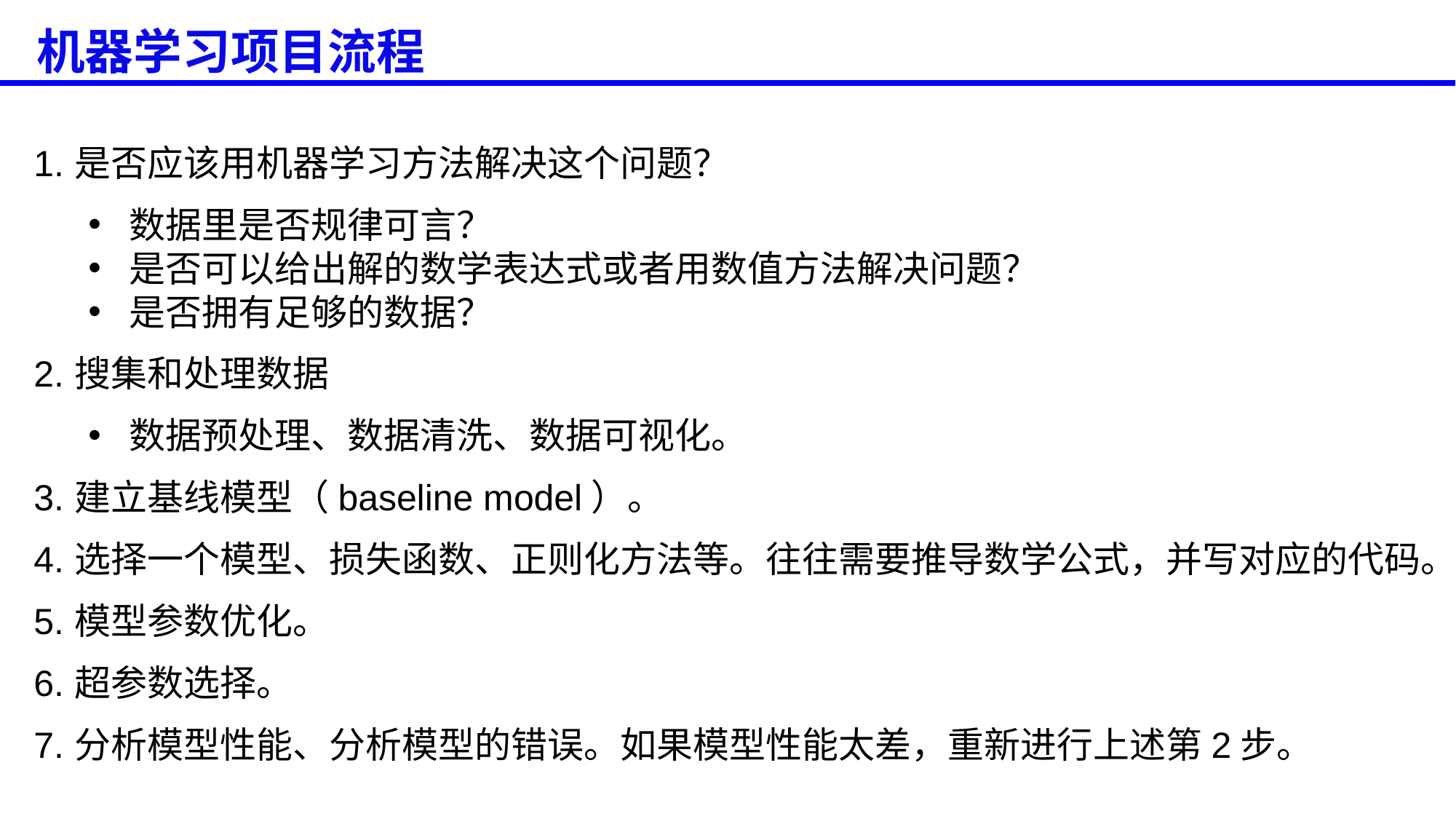

机器学习项目流程
是否应该用机器学习方法解决这个问题？
数据里是否规律可言？
是否可以给出解的数学表达式或者用数值方法解决问题？
是否拥有足够的数据？
搜集和处理数据
数据预处理、数据清洗、数据可视化。
建立基线模型（baseline model）。
选择一个模型、损失函数、正则化方法等。往往需要推导数学公式，并写对应的代码。
模型参数优化。
超参数选择。
分析模型性能、分析模型的错误。如果模型性能太差，重新进行上述第2步。